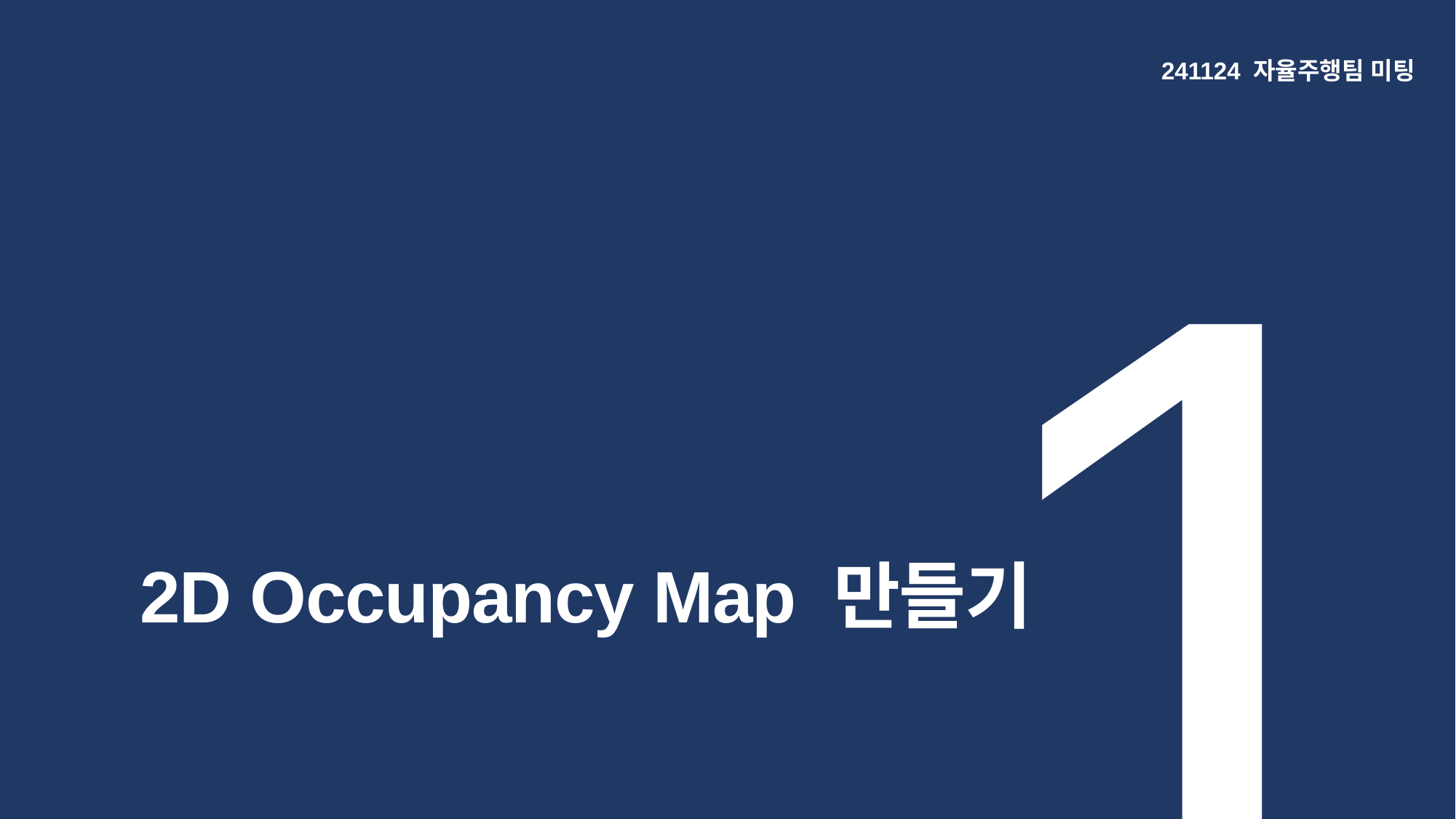

1
241124 자율주행팀 미팅
2D Occupancy Map 만들기